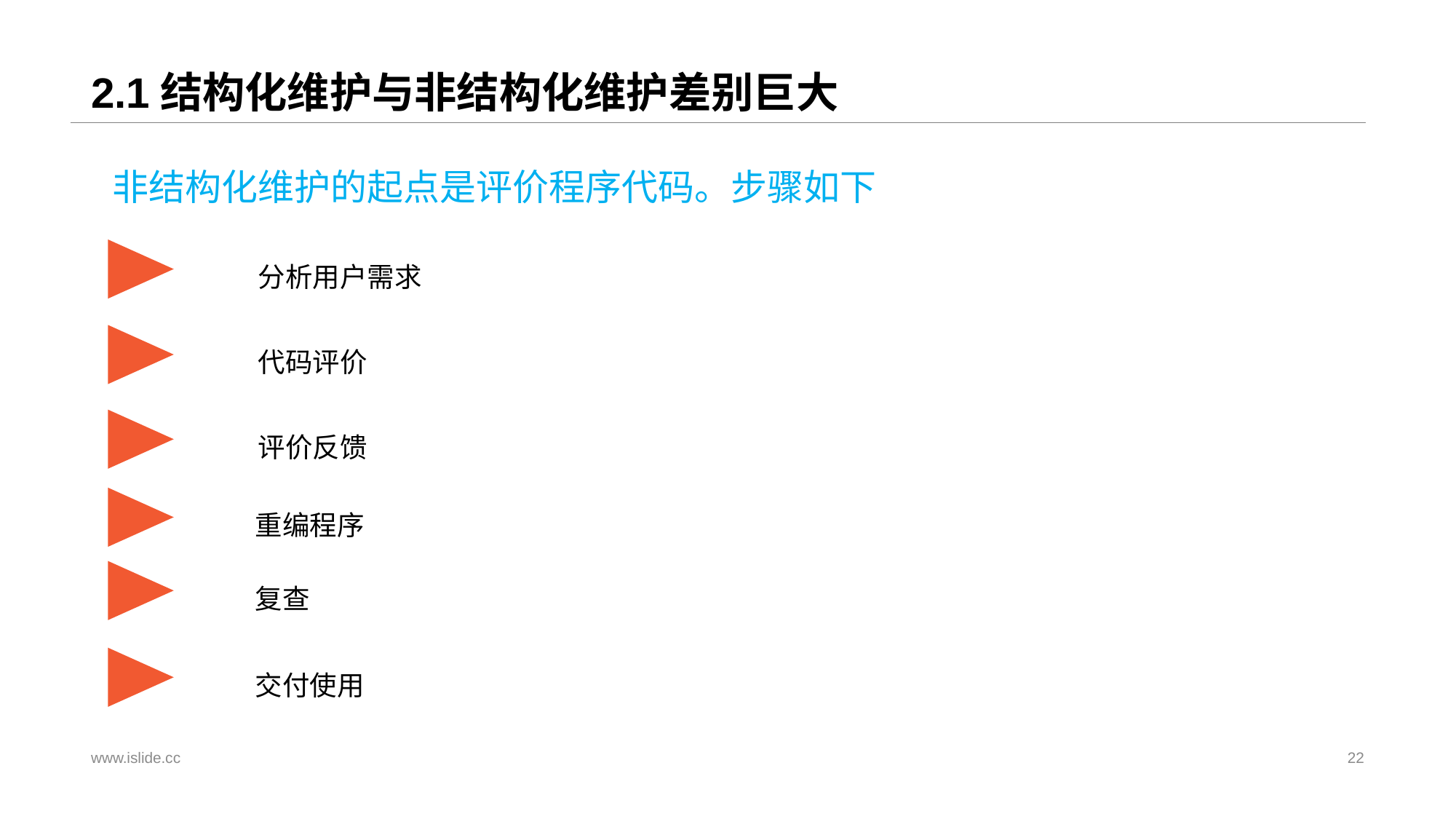

# 2.1结构化维护与非结构化维护差别巨大
非结构化维护的起点是评价程序代码。步骤如下

分析用户需求

代码评价

评价反馈

重编程序

复查

交付使用
www.islide.cc
22